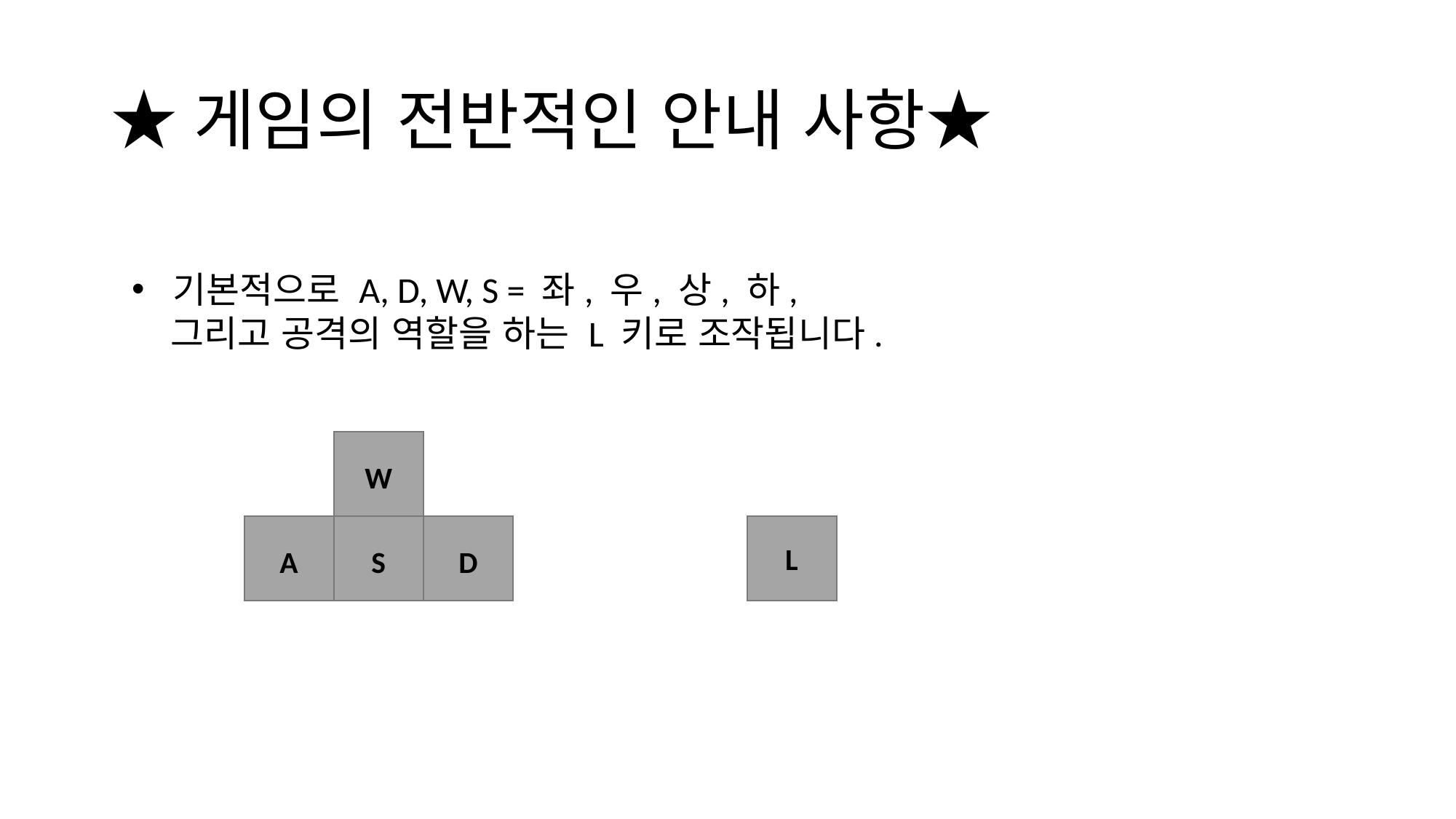

# ★게임의 전반적인 안내 사항★
기본적으로 A, D, W, S = 좌, 우, 상, 하,
   그리고 공격의 역할을 하는 L 키로 조작됩니다.

W
A
S
D

L